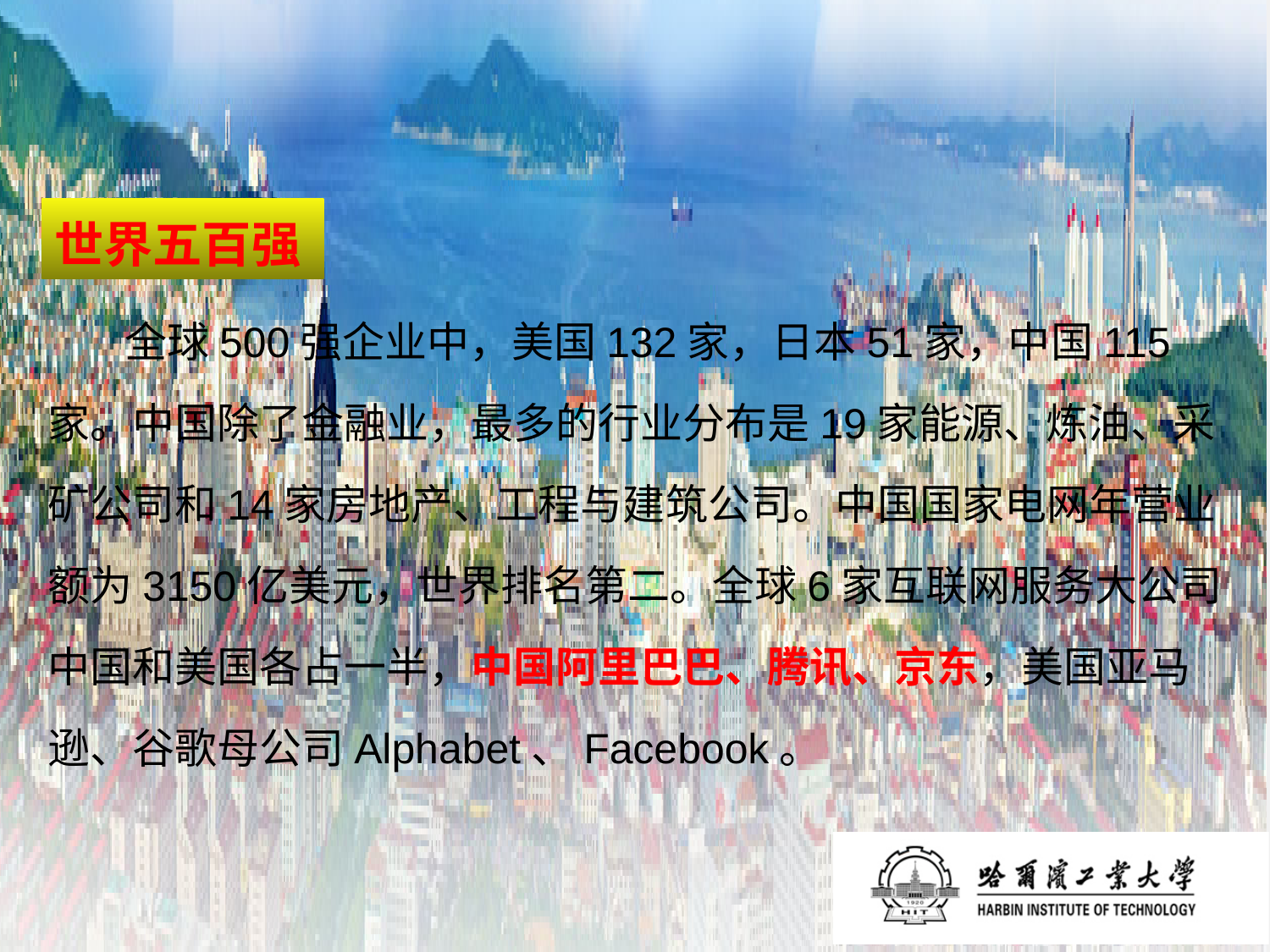

# 世界五百强
       全球500强企业中，美国132家，日本51家，中国115家。中国除了金融业，最多的行业分布是19家能源、炼油、采矿公司和14家房地产、工程与建筑公司。中国国家电网年营业额为3150亿美元，世界排名第二。全球6家互联网服务大公司中国和美国各占一半，中国阿里巴巴、腾讯、京东，美国亚马逊、谷歌母公司Alphabet、Facebook。